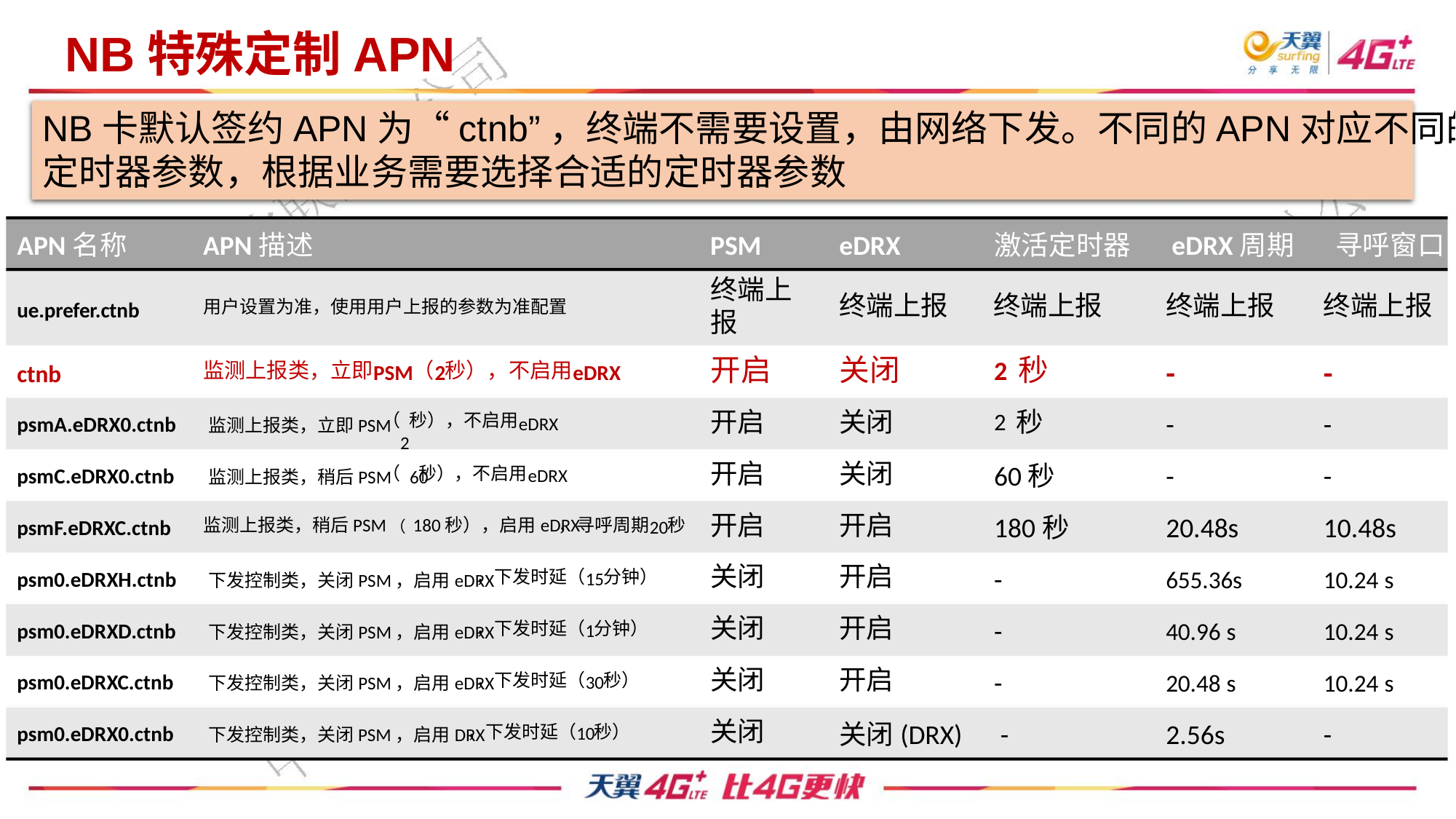

NB特殊定制APN
NB卡默认签约APN为“ctnb”，终端不需要设置，由网络下发。不同的APN对应不同的
定时器参数，根据业务需要选择合适的定时器参数
APN名称
ue.prefer.ctnb
ctnb
APN描述
PSM
eDRX
激活定时器 eDRX周期 寻呼窗口
终端上
报
终端上报 终端上报
终端上报
终端上报
用户设置为准，使用用户上报的参数为准配置
2秒
-
-
开启
开启
开启
开启
关闭
关闭
关闭
关闭
关闭
关闭
关闭
开启
开启
开启
开启
PSM 2
eDRX
监测上报类，立即
（ 秒），不启用
2秒
-
-
psmA.eDRX0.ctnb 监测上报类，立即PSM
（ 秒），不启用
2
eDRX
60秒
-
-
psmC.eDRX0.ctnb 监测上报类，稍后PSM 60
eDRX
（ 秒），不启用
180秒
20.48s
655.36s
40.96 s
20.48 s
2.56s
10.48s
10.24 s
10.24 s
10.24 s
-
psmF.eDRXC.ctnb
监测上报类，稍后PSM（180秒），启用eDRX
20
，寻呼周期 秒
，下发时延（ 分钟）
，下发时延（ 分钟）
，下发时延（ 秒）
-
-
-
psm0.eDRXH.ctnb 下发控制类，关闭PSM，启用eDRX
psm0.eDRXD.ctnb 下发控制类，关闭PSM，启用eDRX
psm0.eDRXC.ctnb 下发控制类，关闭PSM，启用eDRX
psm0.eDRX0.ctnb 下发控制类，关闭PSM，启用DRX
15
1
30
关闭(DRX) -
10
，下发时延（ 秒）